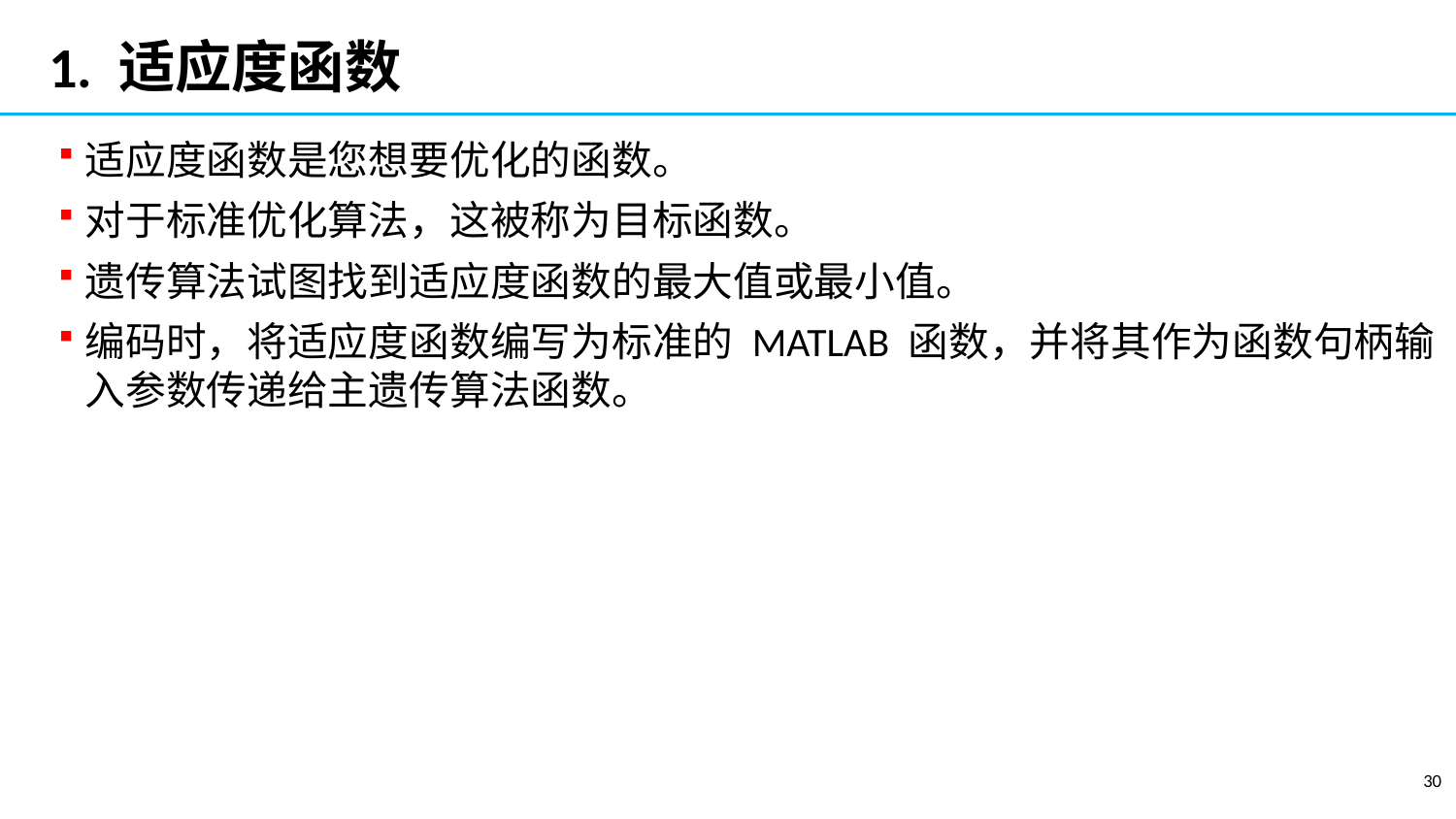

# 1. 适应度函数

适应度函数是您想要优化的函数。
对于标准优化算法，这被称为目标函数。
遗传算法试图找到适应度函数的最大值或最小值。
编码时，将适应度函数编写为标准的 MATLAB 函数，并将其作为函数句柄输入参数传递给主遗传算法函数。
30